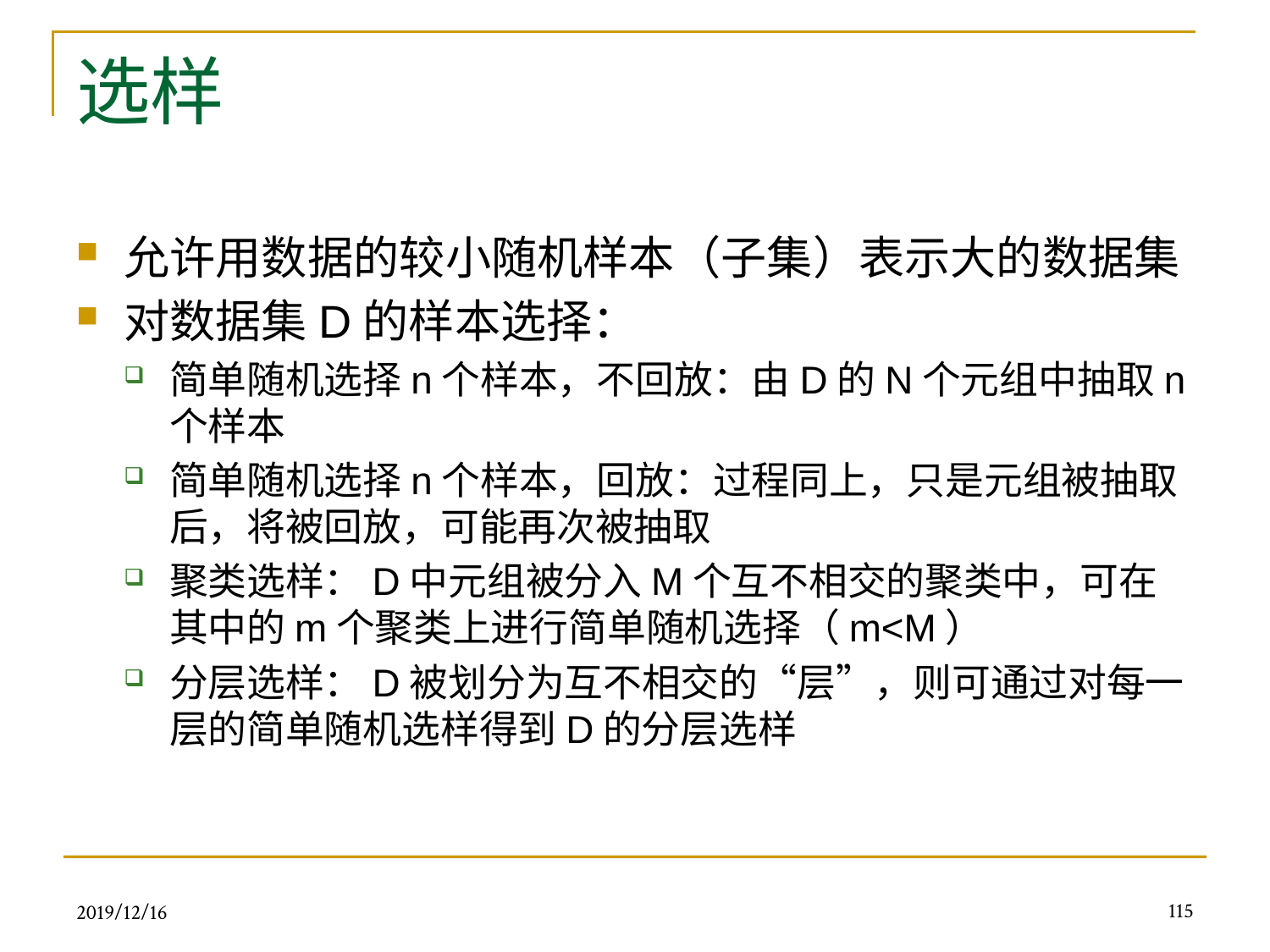

# 选样
允许用数据的较小随机样本（子集）表示大的数据集
对数据集D的样本选择：
简单随机选择n个样本，不回放：由D的N个元组中抽取n个样本
简单随机选择n个样本，回放：过程同上，只是元组被抽取后，将被回放，可能再次被抽取
聚类选样：D中元组被分入M个互不相交的聚类中，可在其中的m个聚类上进行简单随机选择（m<M）
分层选样：D被划分为互不相交的“层”，则可通过对每一层的简单随机选样得到D的分层选样
2019/12/16
115